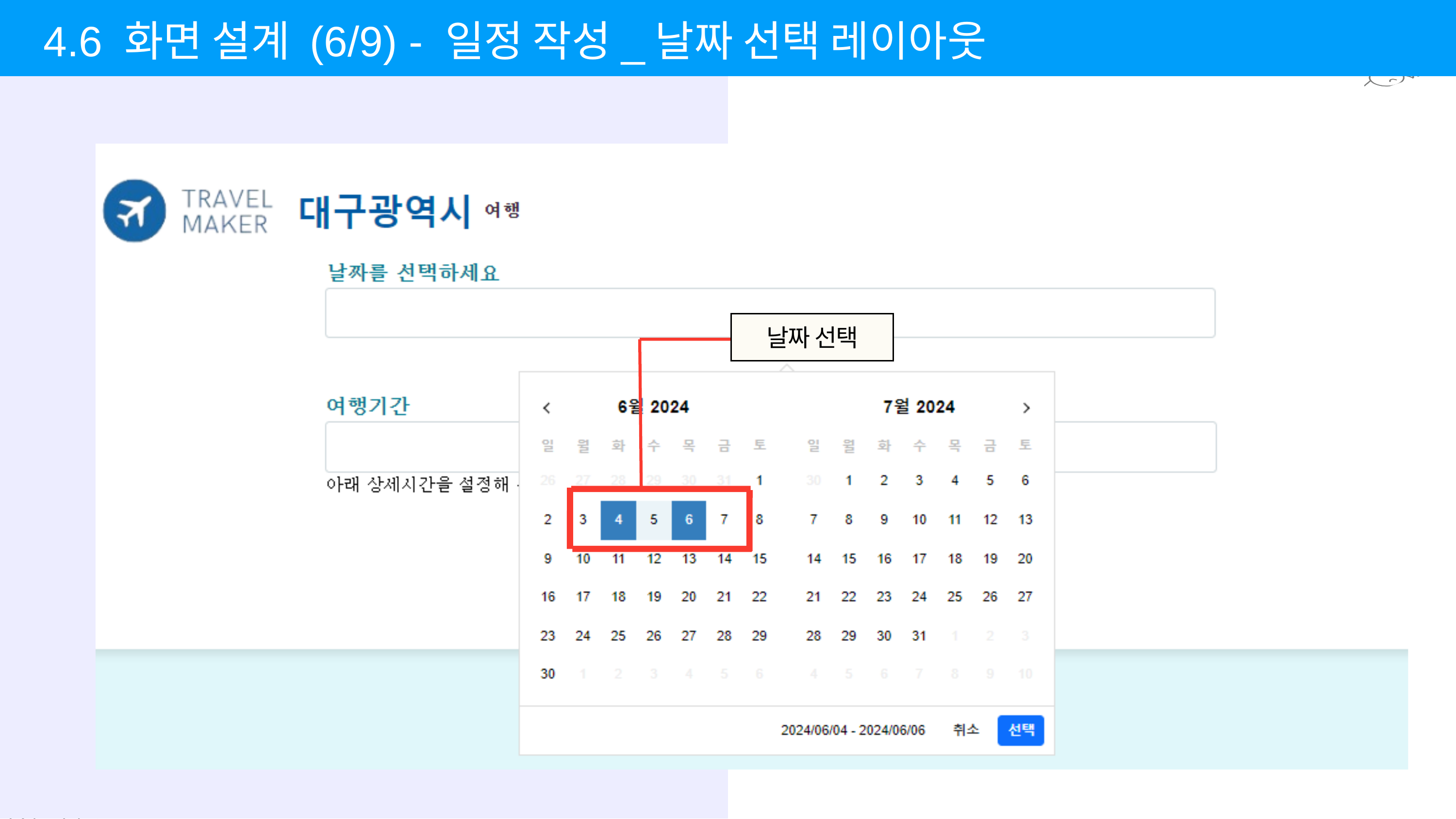

4.6 화면 설계 (6/9) - 일정 작성_날짜 선택 레이아웃

날짜 선택